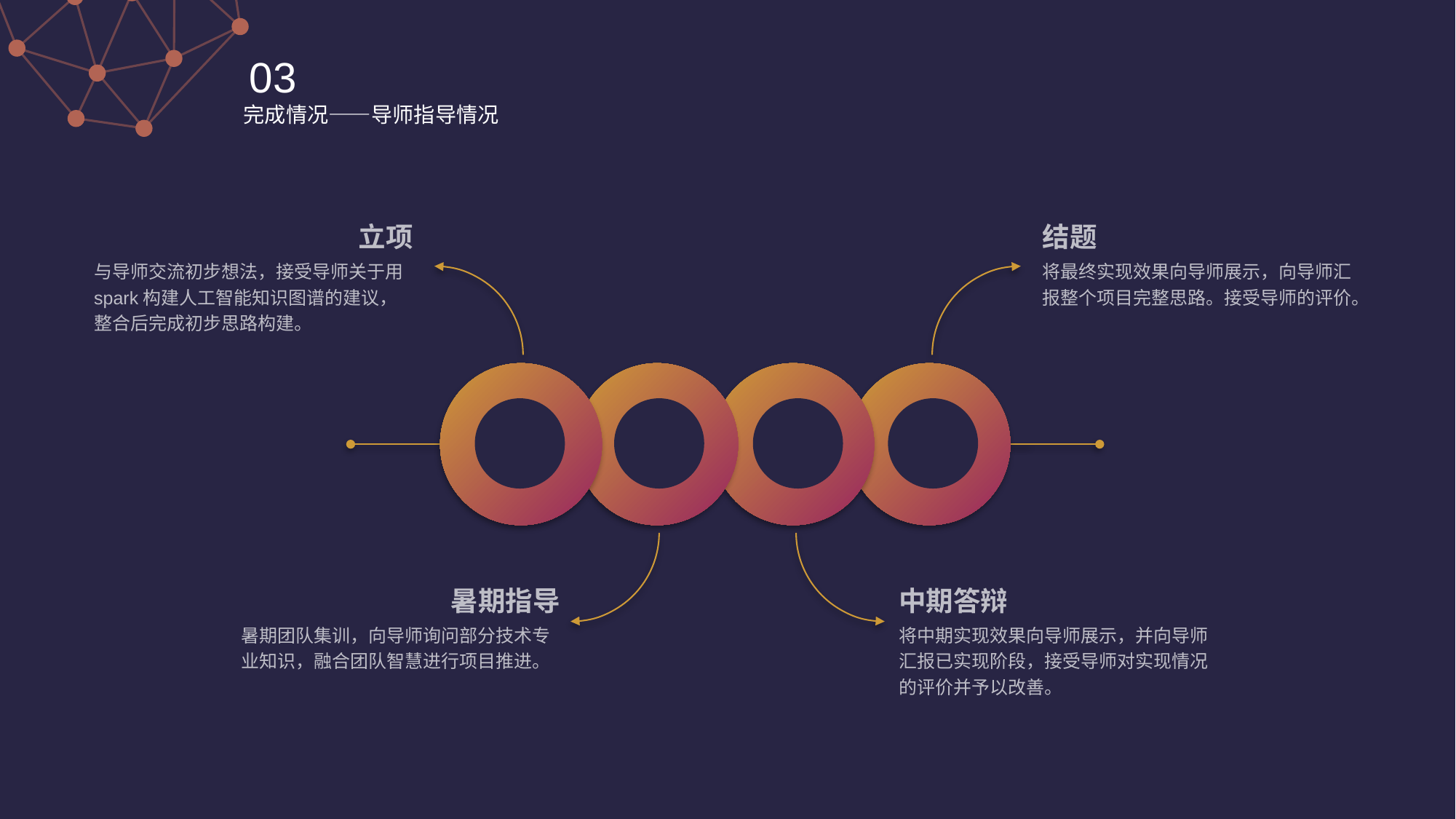

03
完成情况——导师指导情况
立项
与导师交流初步想法，接受导师关于用spark构建人工智能知识图谱的建议，整合后完成初步思路构建。
结题
将最终实现效果向导师展示，向导师汇报整个项目完整思路。接受导师的评价。

暑期指导
暑期团队集训，向导师询问部分技术专业知识，融合团队智慧进行项目推进。
中期答辩
将中期实现效果向导师展示，并向导师汇报已实现阶段，接受导师对实现情况的评价并予以改善。